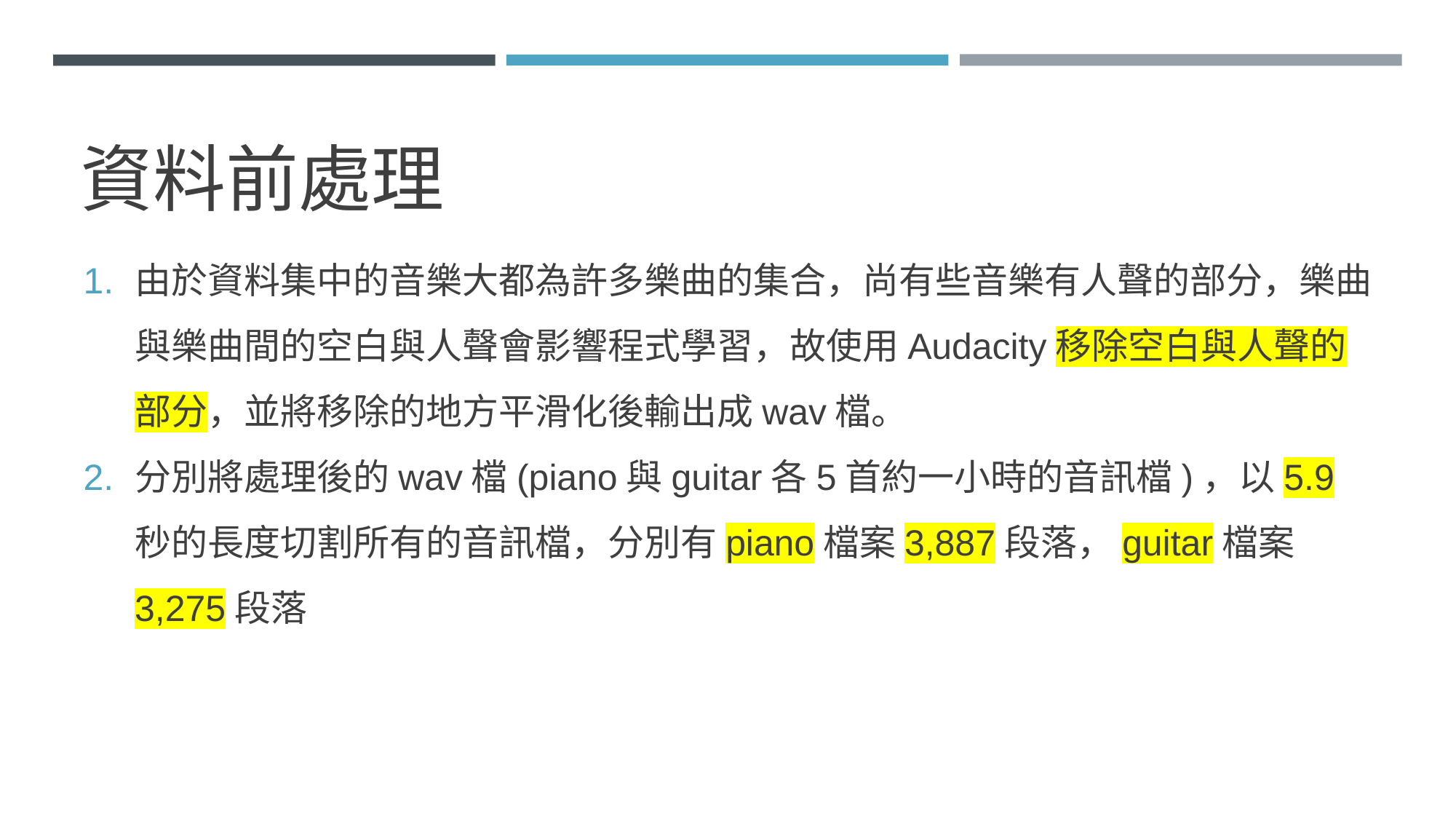

# 資料前處理
由於資料集中的音樂大都為許多樂曲的集合，尚有些音樂有人聲的部分，樂曲與樂曲間的空白與人聲會影響程式學習，故使用Audacity移除空白與人聲的部分，並將移除的地方平滑化後輸出成wav檔。
分別將處理後的wav檔(piano與guitar各5首約一小時的音訊檔)，以5.9秒的長度切割所有的音訊檔，分別有piano檔案3,887段落，guitar檔案3,275段落